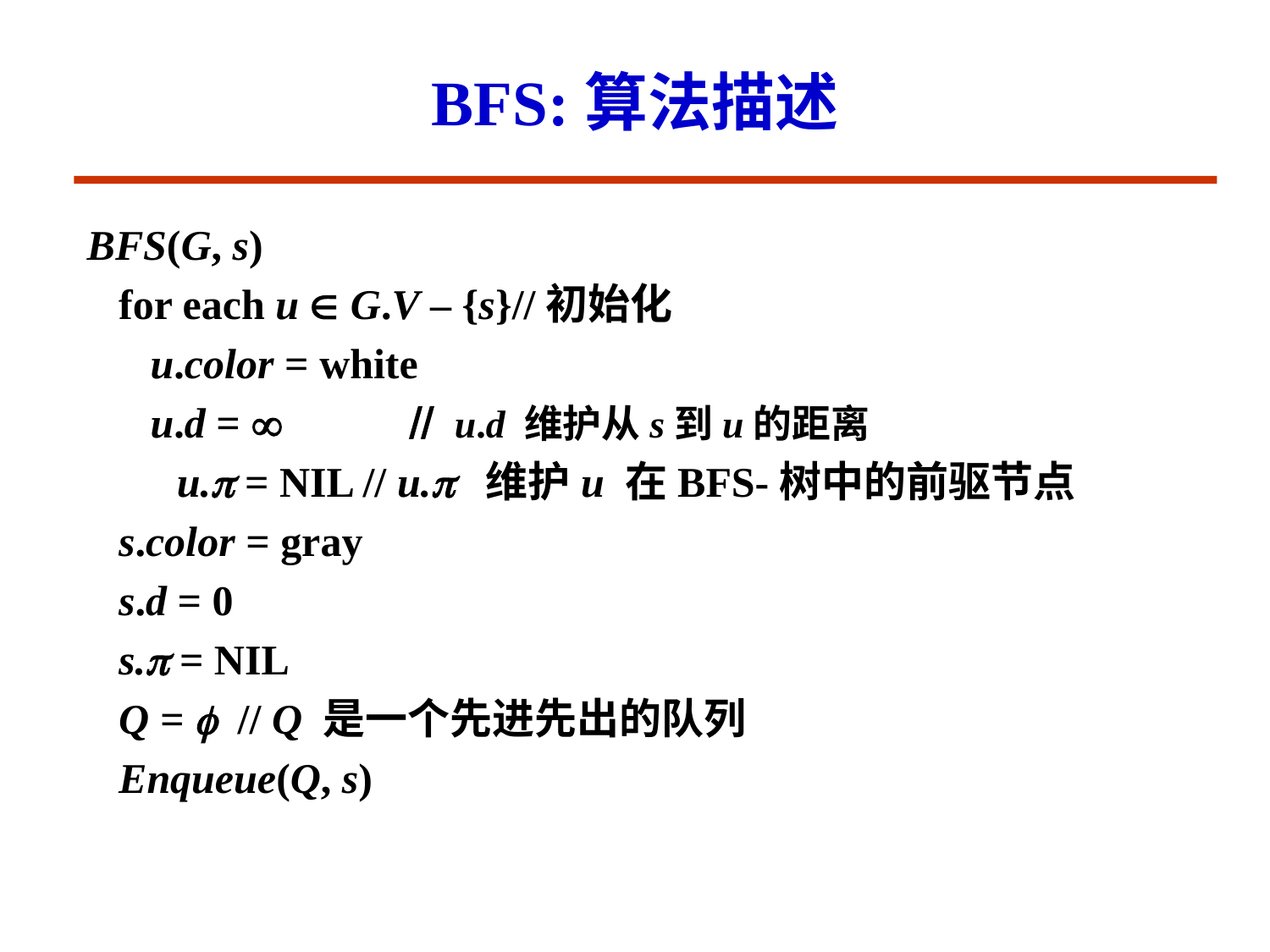

# BFS:算法描述
BFS(G, s)
   for each u ∈ G.V – {s}//初始化
      u.color = white
      u.d = ∞      // u.d 维护从s到u的距离
	  u.π = NIL // u.π  维护u 在BFS-树中的前驱节点
   s.color = gray
   s.d = 0
   s.π = NIL
   Q = φ  // Q 是一个先进先出的队列
   Enqueue(Q, s)